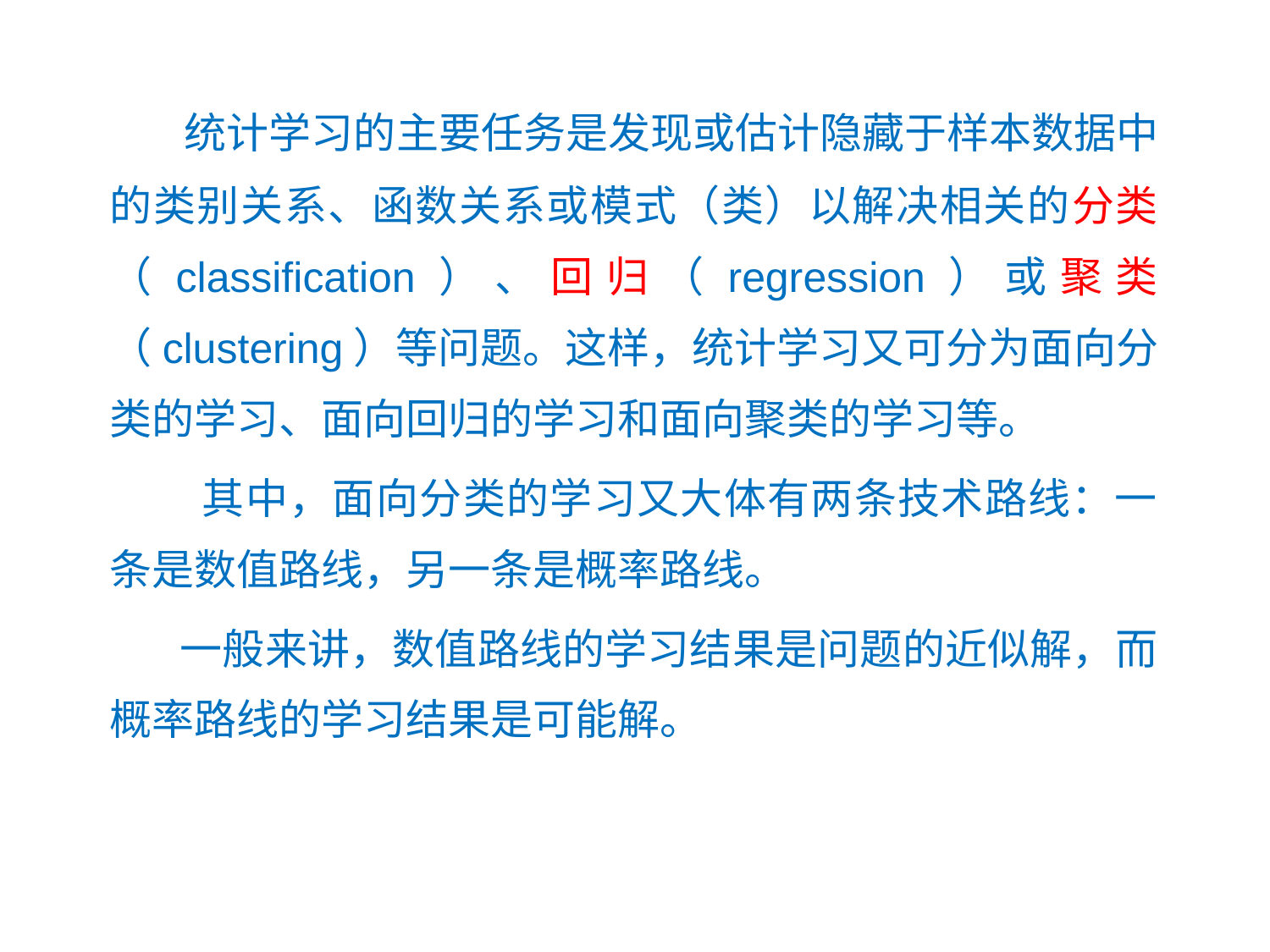

统计学习的主要任务是发现或估计隐藏于样本数据中的类别关系、函数关系或模式（类）以解决相关的分类（classification）、回归（regression）或聚类（clustering）等问题。这样，统计学习又可分为面向分类的学习、面向回归的学习和面向聚类的学习等。
            其中，面向分类的学习又大体有两条技术路线：一条是数值路线，另一条是概率路线。
           一般来讲，数值路线的学习结果是问题的近似解，而概率路线的学习结果是可能解。